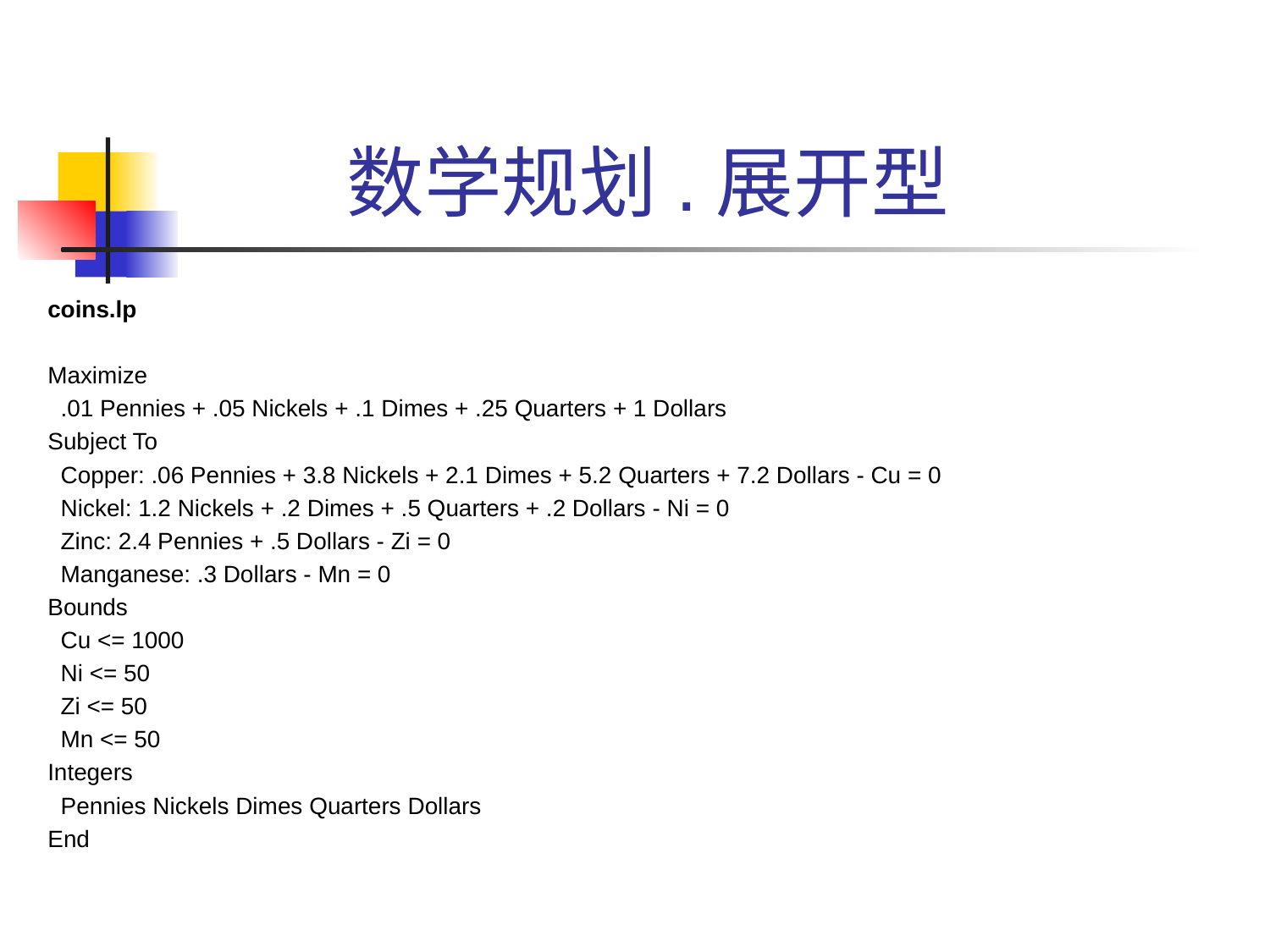

# 数学规划.展开型
coins.lp

Maximize
  .01 Pennies + .05 Nickels + .1 Dimes + .25 Quarters + 1 Dollars
Subject To
  Copper: .06 Pennies + 3.8 Nickels + 2.1 Dimes + 5.2 Quarters + 7.2 Dollars - Cu = 0
  Nickel: 1.2 Nickels + .2 Dimes + .5 Quarters + .2 Dollars - Ni = 0
  Zinc: 2.4 Pennies + .5 Dollars - Zi = 0
  Manganese: .3 Dollars - Mn = 0
Bounds
  Cu <= 1000
  Ni <= 50
  Zi <= 50
  Mn <= 50
Integers
  Pennies Nickels Dimes Quarters Dollars
End